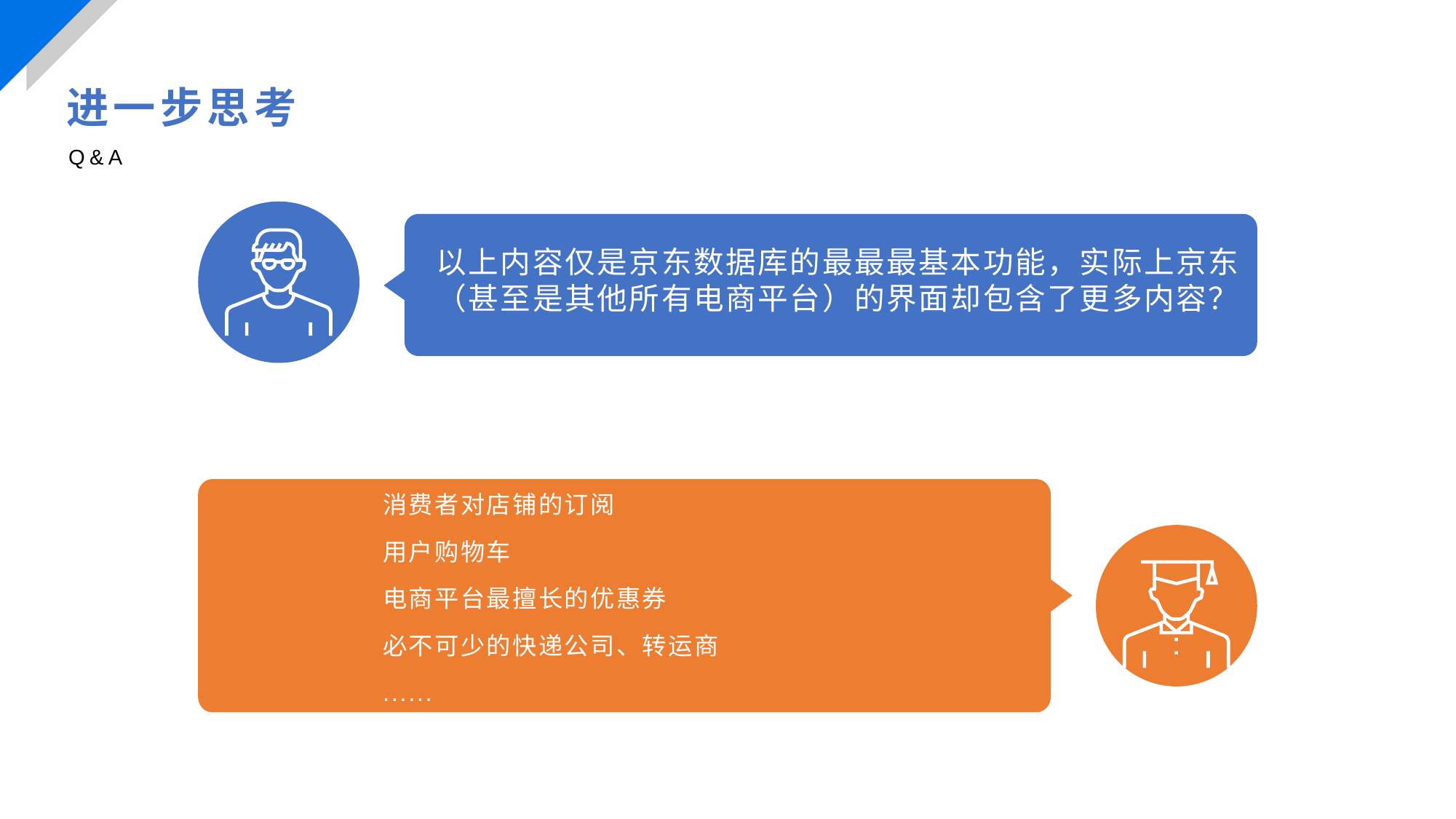

进一步思考
Q&A

以上内容仅是京东数据库的最最最基本功能，实际上京东（甚至是其他所有电商平台）的界面却包含了更多内容？

消费者对店铺的订阅
用户购物车
电商平台最擅长的优惠券
必不可少的快递公司、转运商
......